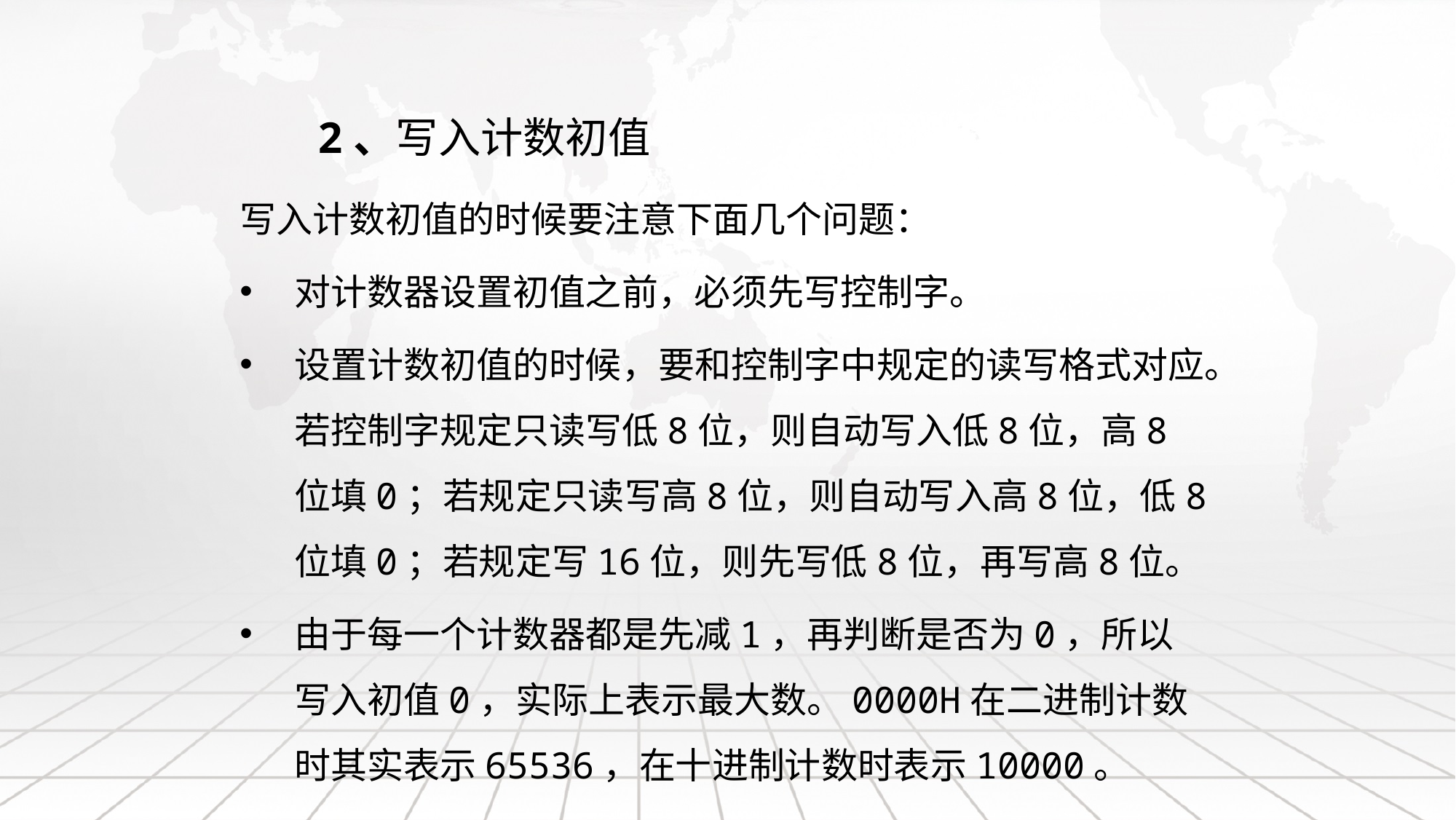

2、写入计数初值
写入计数初值的时候要注意下面几个问题：
对计数器设置初值之前，必须先写控制字。
设置计数初值的时候，要和控制字中规定的读写格式对应。若控制字规定只读写低8位，则自动写入低8位，高8位填0；若规定只读写高8位，则自动写入高8位，低8位填0；若规定写16位，则先写低8位，再写高8位。
由于每一个计数器都是先减1，再判断是否为0，所以写入初值0，实际上表示最大数。0000H在二进制计数时其实表示65536，在十进制计数时表示10000。